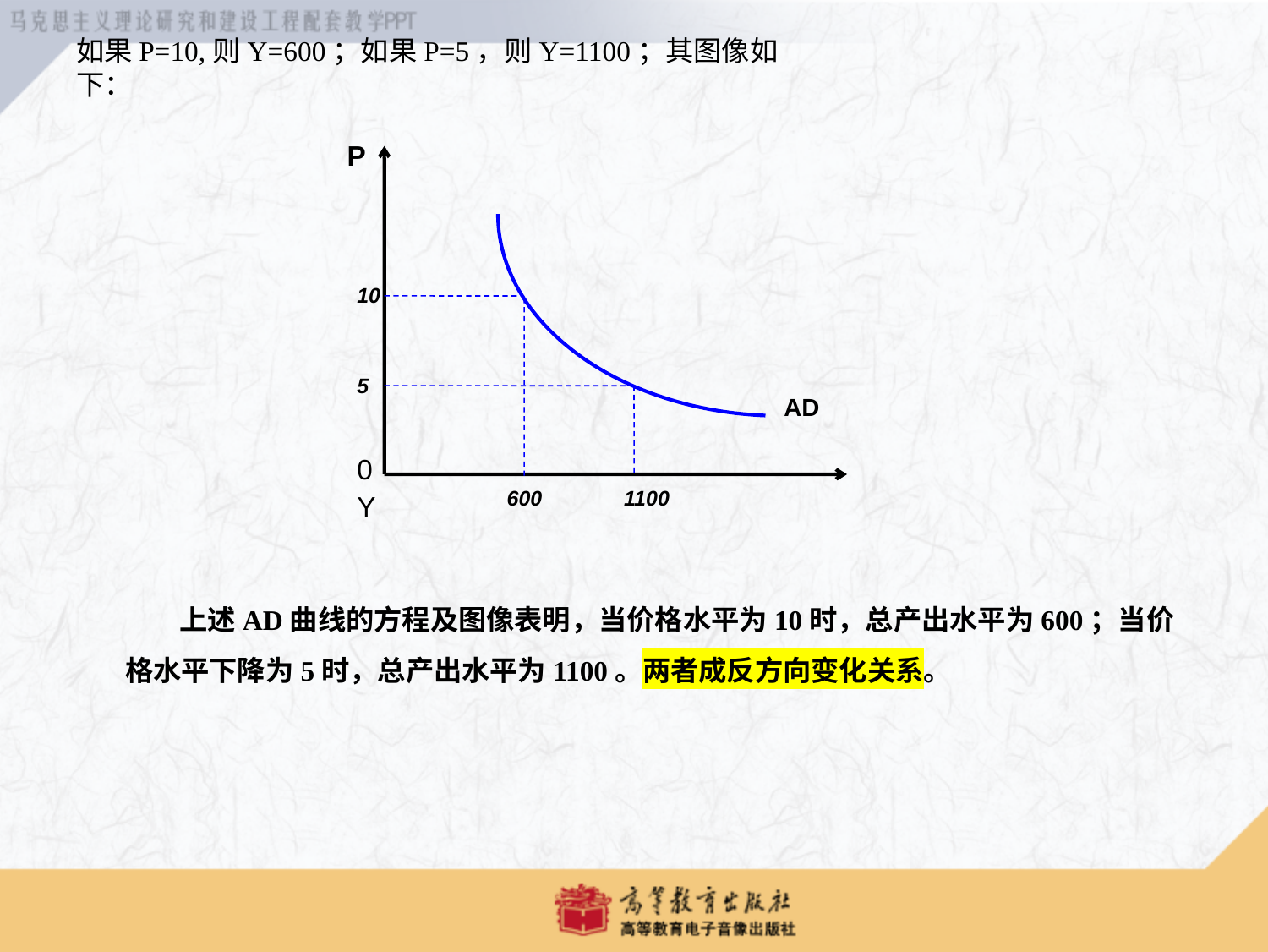

# 如果P=10,则Y=600；如果P=5，则Y=1100；其图像如下：
P

10

5
AD

0                                                                      Y
600
1100
              上述AD曲线的方程及图像表明，当价格水平为10时，总产出水平为600；当价格水平下降为5时，总产出水平为1100。两者成反方向变化关系。
12